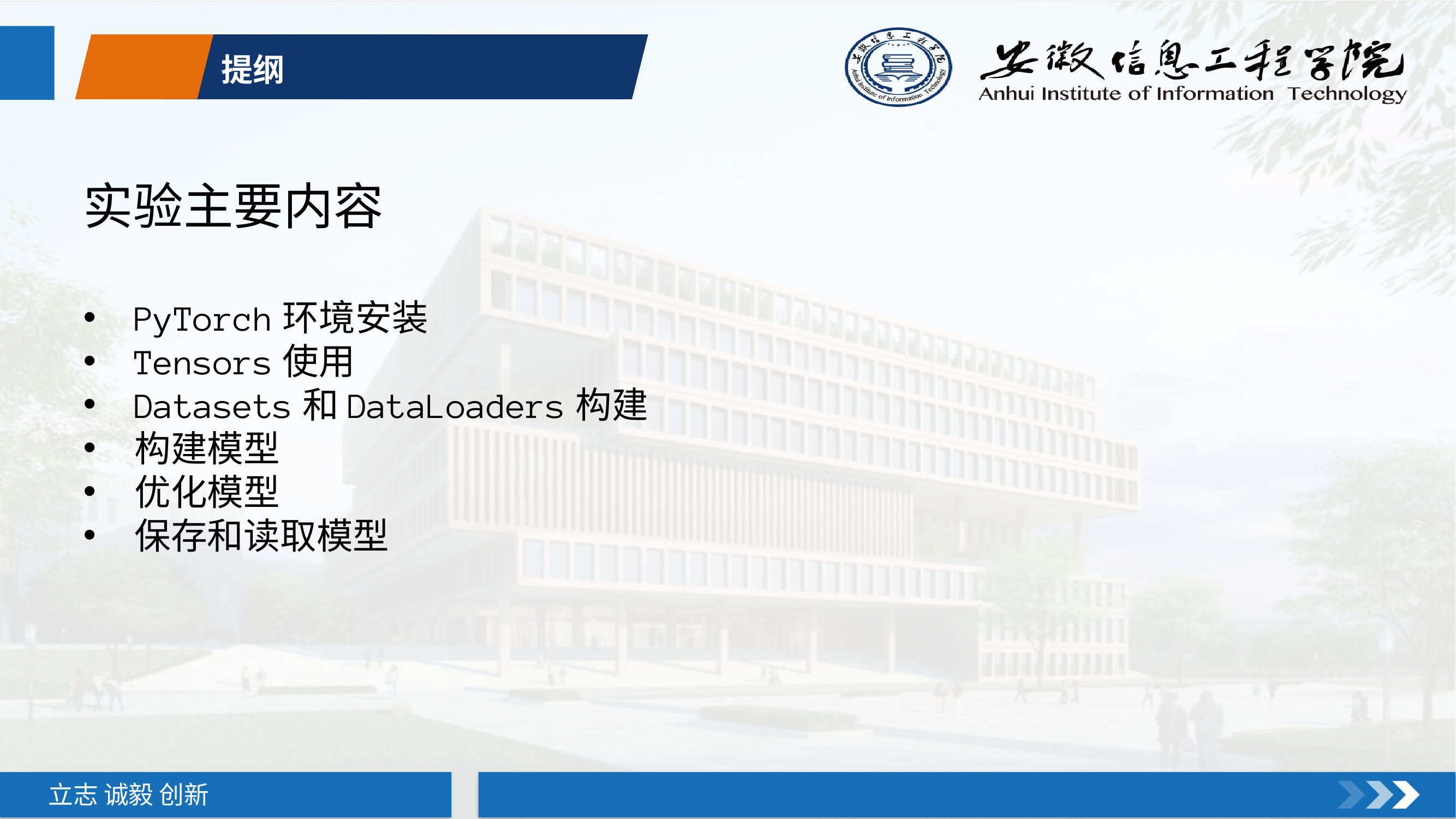

提纲

实验主要内容

PyTorch环境安装
Tensors使用
Datasets和DataLoaders构建
构建模型
优化模型
保存和读取模型